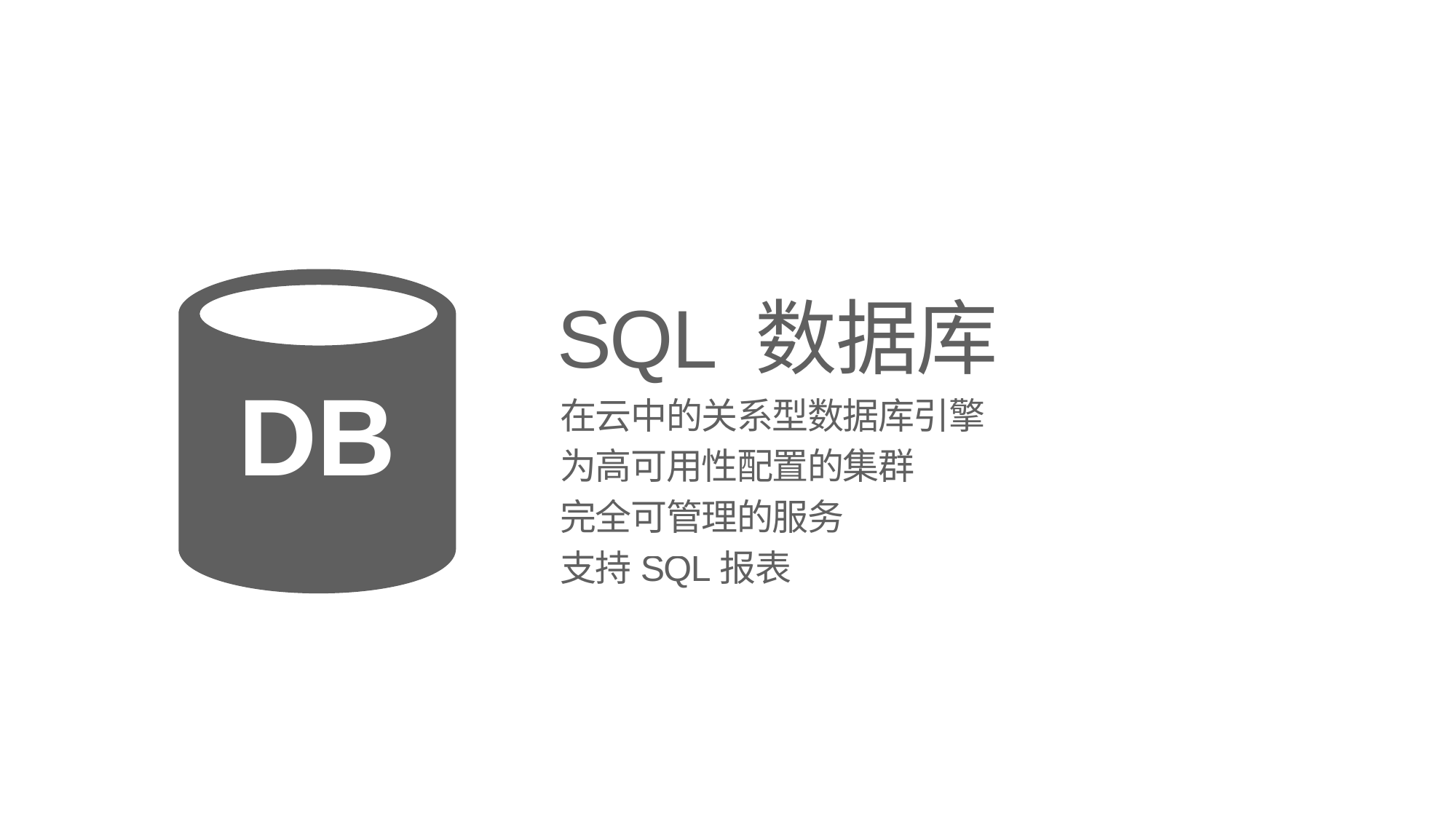

DB
SQL 数据库
在云中的关系型数据库引擎
为高可用性配置的集群
完全可管理的服务
支持SQL报表